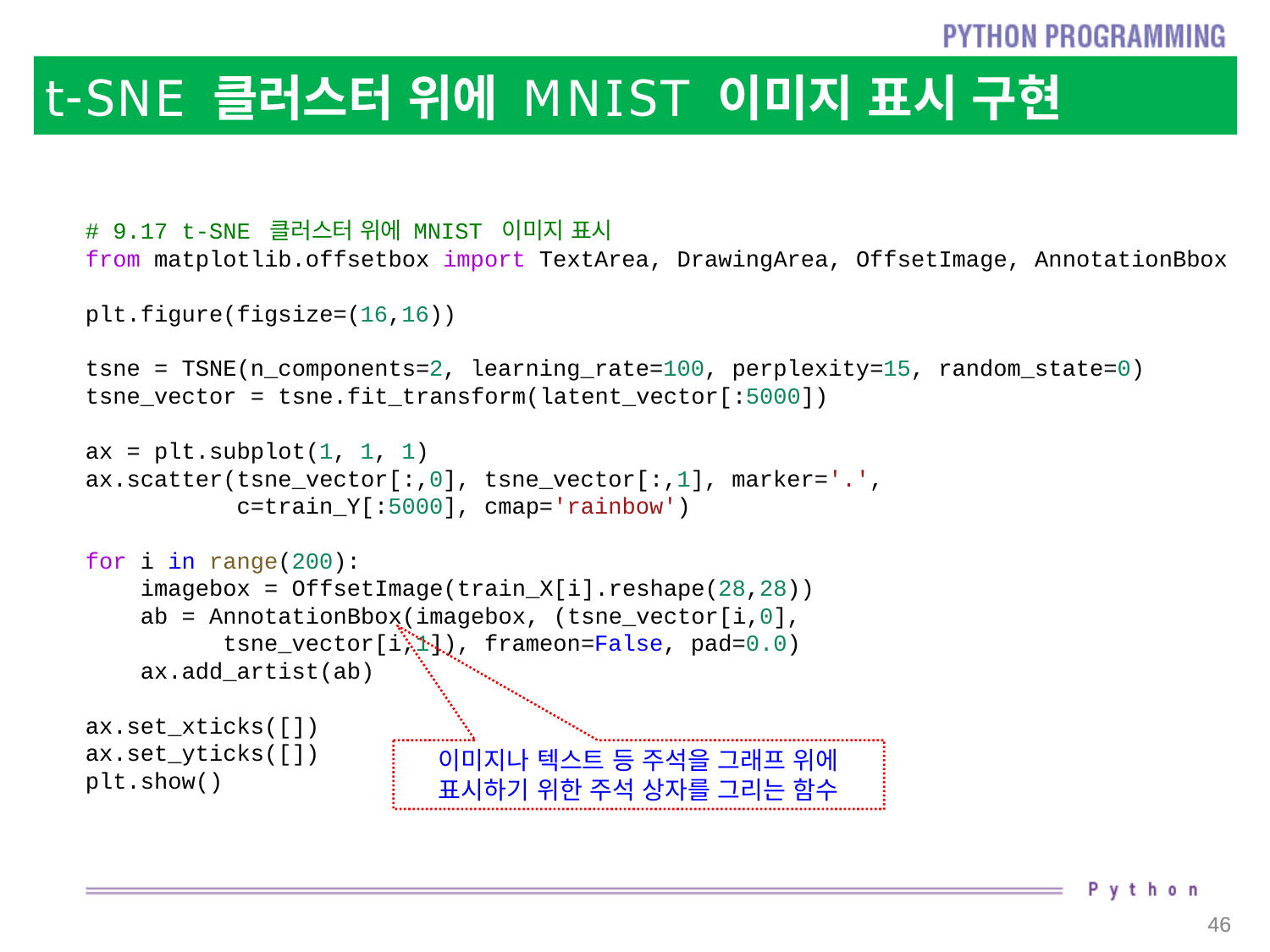

# t-SNE 클러스터 위에 MNIST 이미지 표시 구현

# 9.17 t-SNE 클러스터 위에 MNIST 이미지 표시
from matplotlib.offsetbox import TextArea, DrawingArea, OffsetImage, AnnotationBbox
plt.figure(figsize=(16,16))
tsne = TSNE(n_components=2, learning_rate=100, perplexity=15, random_state=0)
tsne_vector = tsne.fit_transform(latent_vector[:5000])
ax = plt.subplot(1, 1, 1)
ax.scatter(tsne_vector[:,0], tsne_vector[:,1], marker='.',
           c=train_Y[:5000], cmap='rainbow')

for i in range(200):
    imagebox = OffsetImage(train_X[i].reshape(28,28))
    ab = AnnotationBbox(imagebox, (tsne_vector[i,0],
          tsne_vector[i,1]), frameon=False, pad=0.0)
    ax.add_artist(ab)
ax.set_xticks([])
ax.set_yticks([])
plt.show()
이미지나 텍스트 등 주석을 그래프 위에 표시하기 위한 주석 상자를 그리는 함수
46